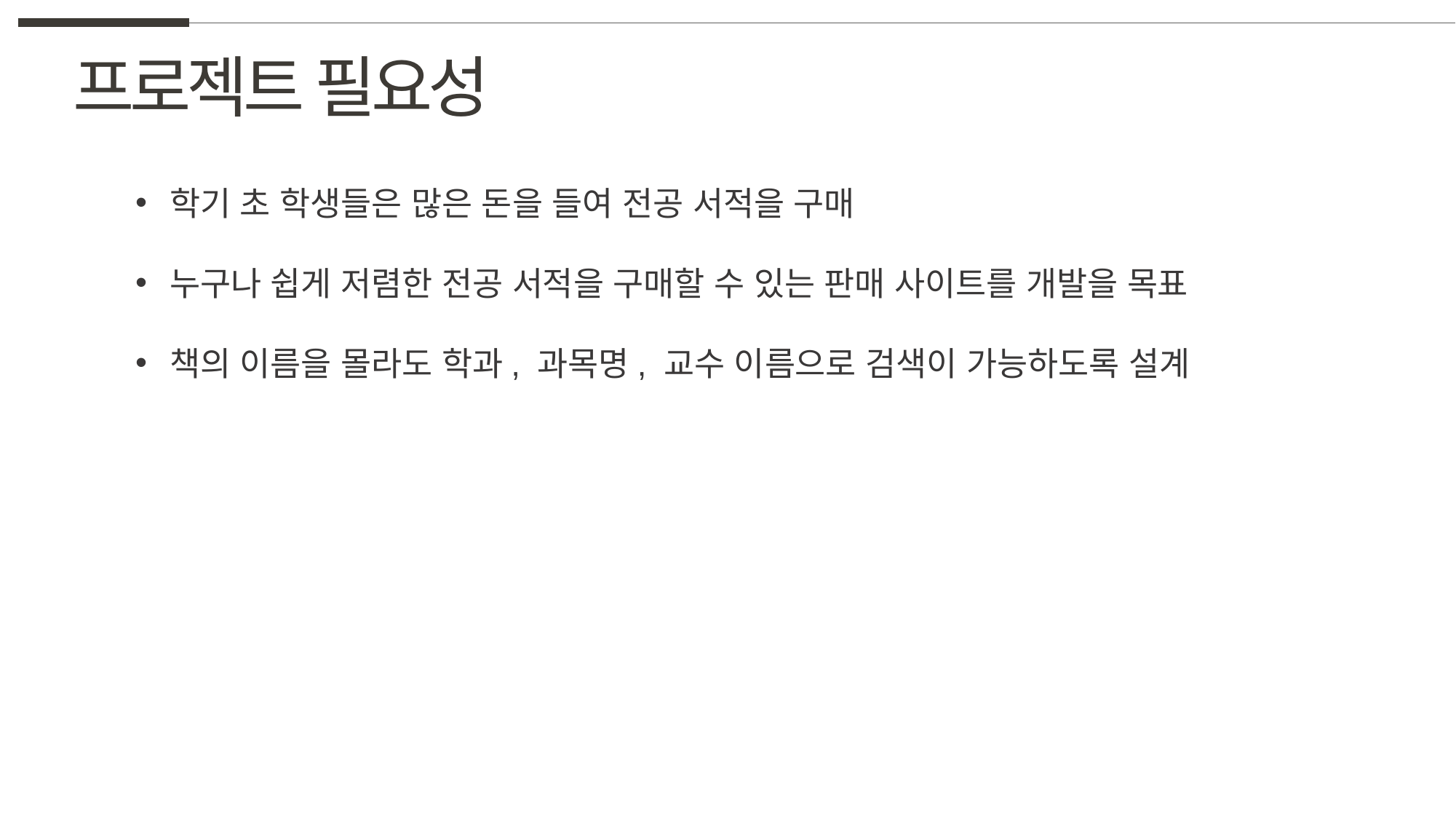

프로젝트 필요성
학기 초 학생들은 많은 돈을 들여 전공 서적을 구매

누구나 쉽게 저렴한 전공 서적을 구매할 수 있는 판매 사이트를 개발을 목표

책의 이름을 몰라도 학과, 과목명, 교수 이름으로 검색이 가능하도록 설계